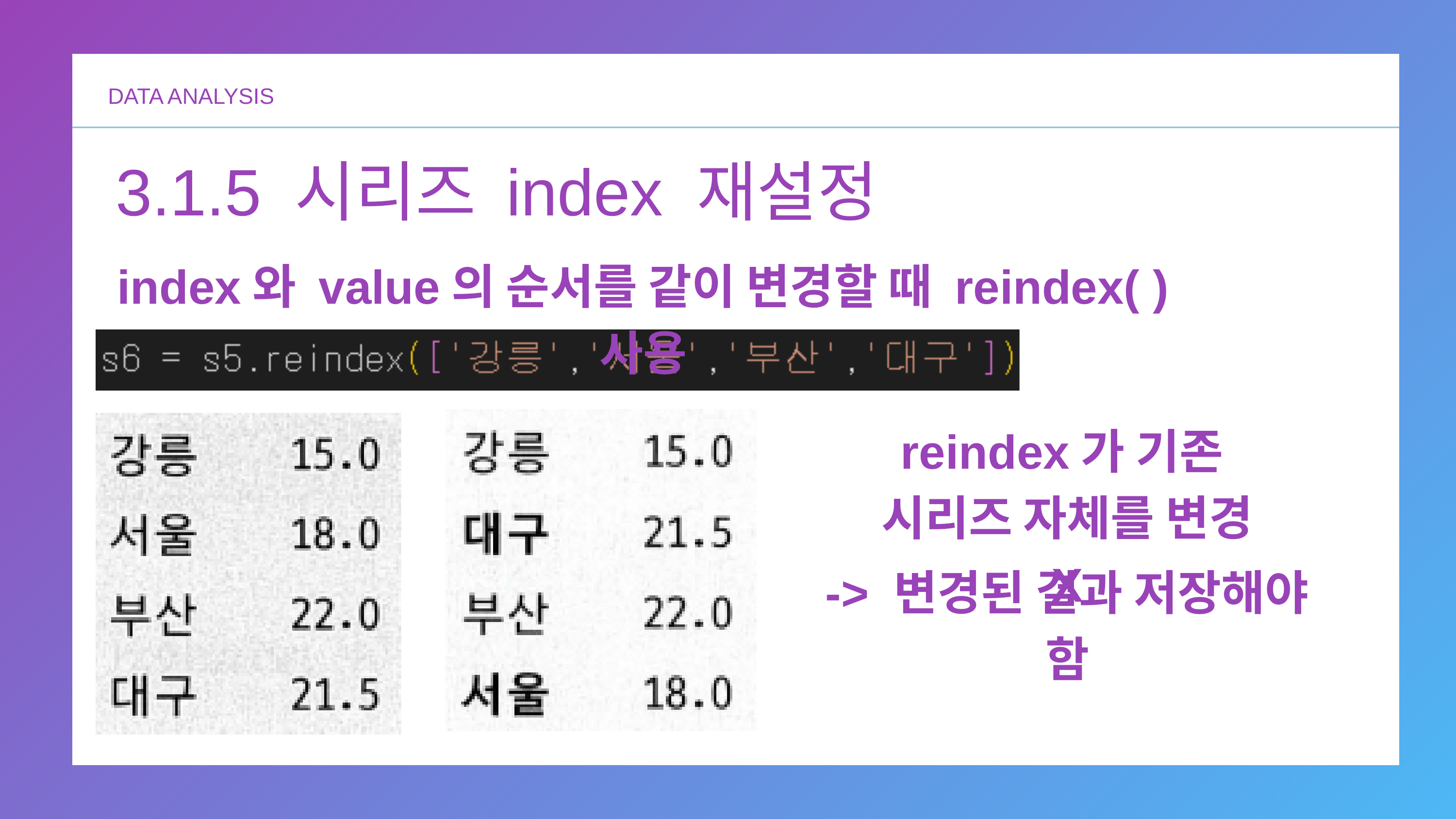

DATA ANALYSIS

3.1.5 시리즈 index 재설정
index와 value의 순서를 같이 변경할 때 reindex( )사용

reindex가 기존
시리즈 자체를 변경 X

-> 변경된 결과 저장해야 함